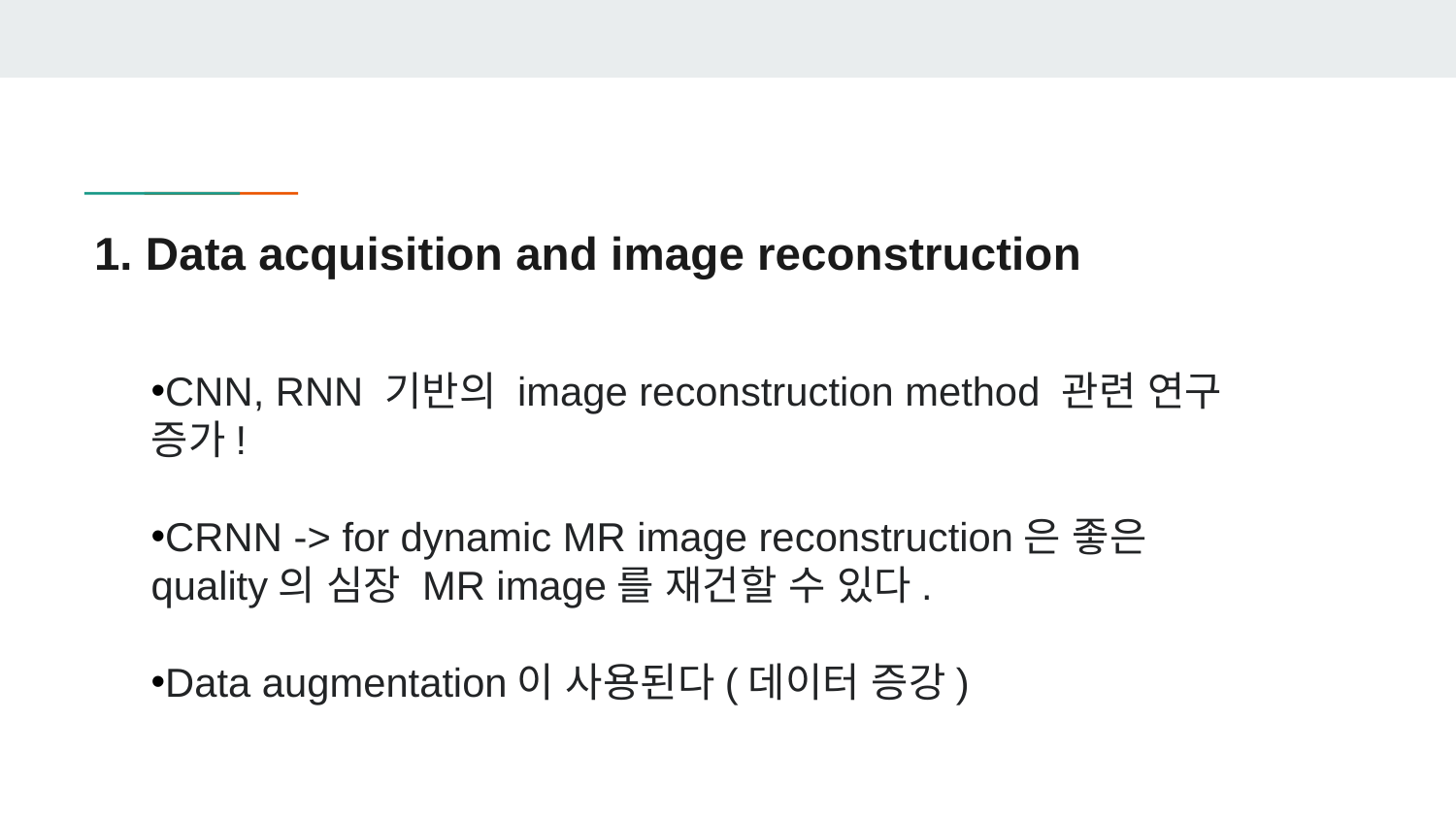

# 1. Data acquisition and image reconstruction
CNN, RNN 기반의 image reconstruction method 관련 연구 증가!

CRNN -> for dynamic MR image reconstruction은 좋은 quality의 심장 MR image를 재건할 수 있다.

Data augmentation이 사용된다(데이터 증강)